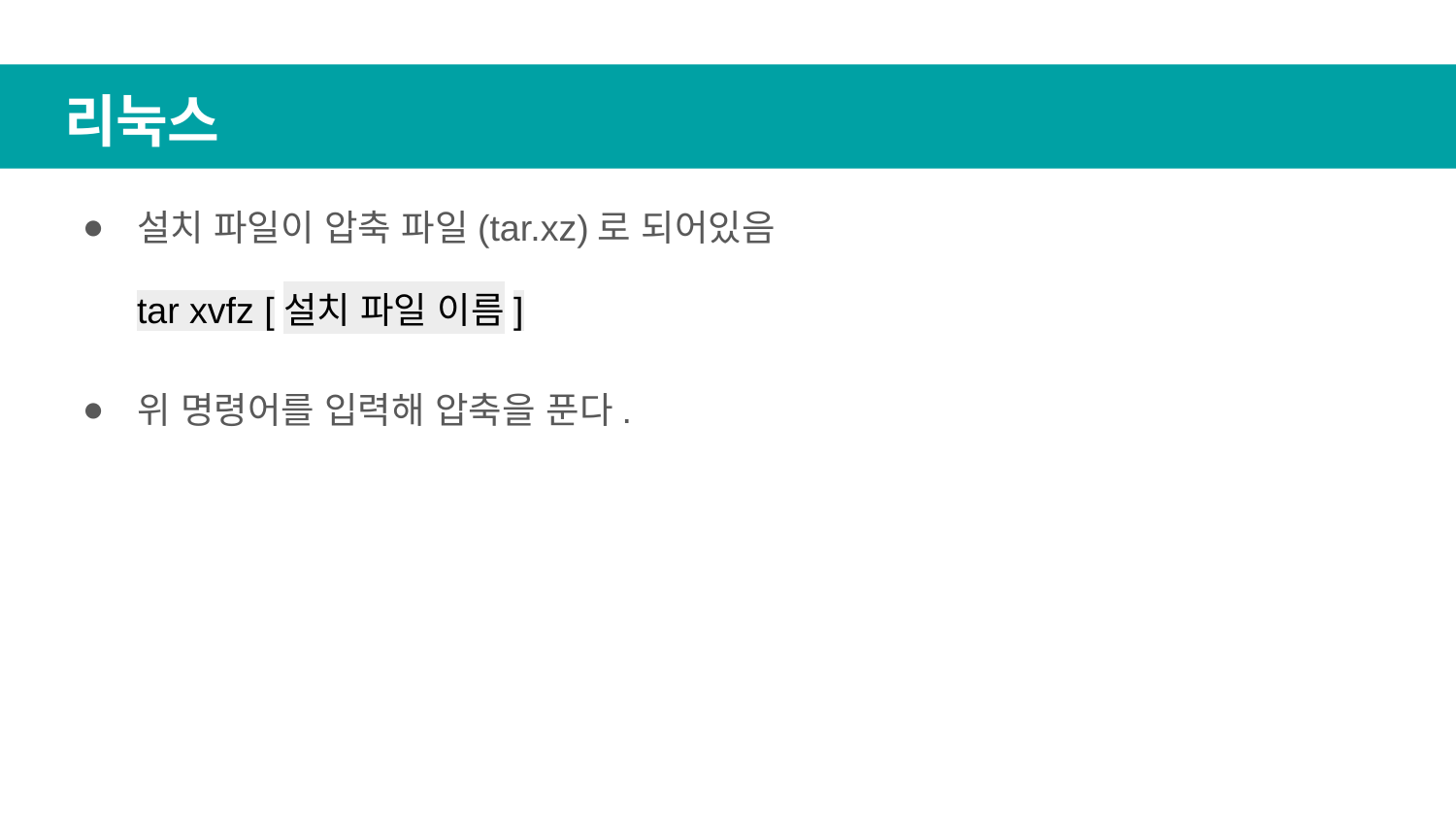

# 리눅스
설치 파일이 압축 파일(tar.xz)로 되어있음
tar xvfz [설치 파일 이름]

위 명령어를 입력해 압축을 푼다.